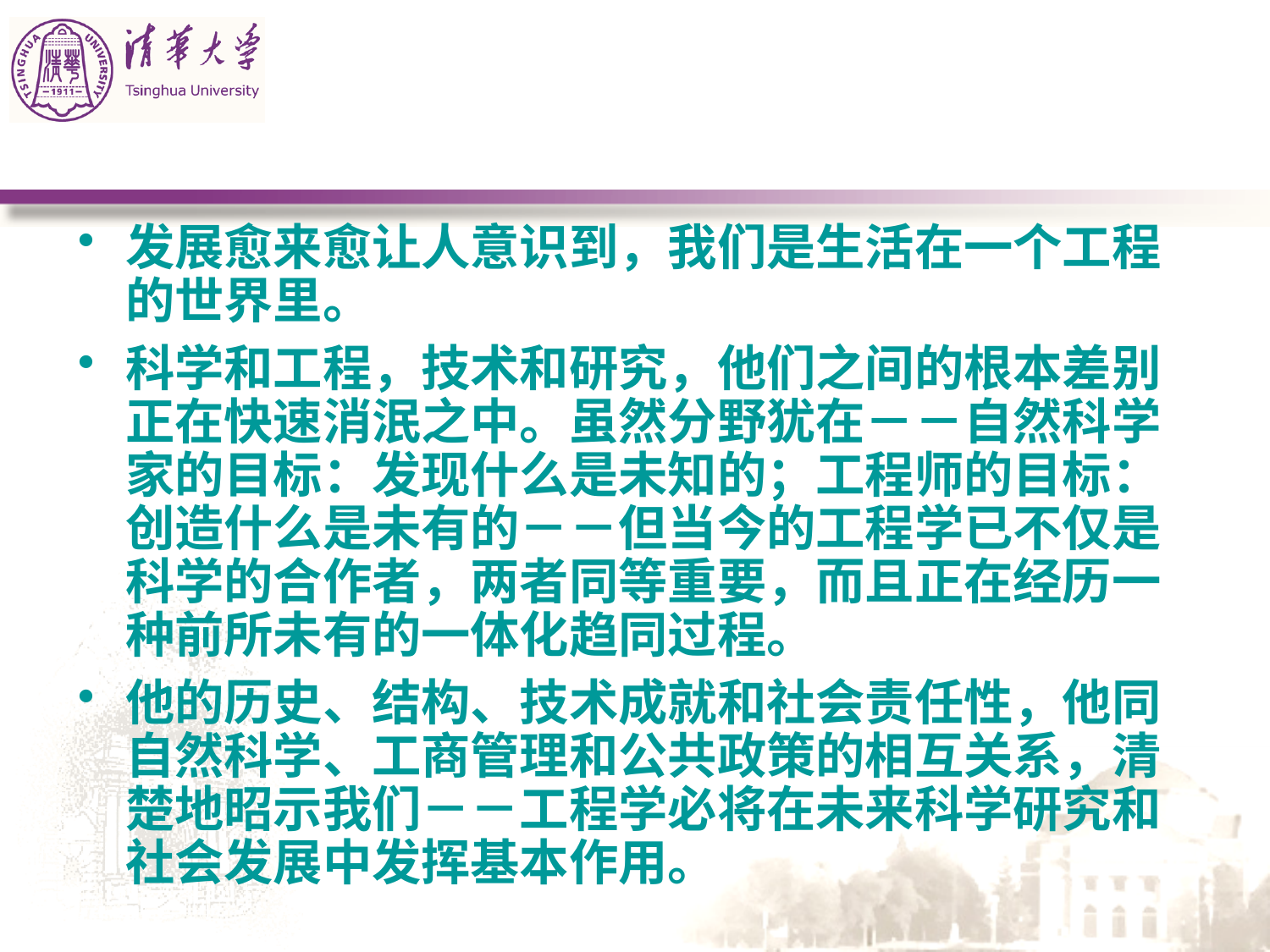

#
发展愈来愈让人意识到，我们是生活在一个工程的世界里。
科学和工程，技术和研究，他们之间的根本差别正在快速消泯之中。虽然分野犹在－－自然科学家的目标：发现什么是未知的；工程师的目标：创造什么是未有的－－但当今的工程学已不仅是科学的合作者，两者同等重要，而且正在经历一种前所未有的一体化趋同过程。
他的历史、结构、技术成就和社会责任性，他同自然科学、工商管理和公共政策的相互关系，清楚地昭示我们－－工程学必将在未来科学研究和社会发展中发挥基本作用。